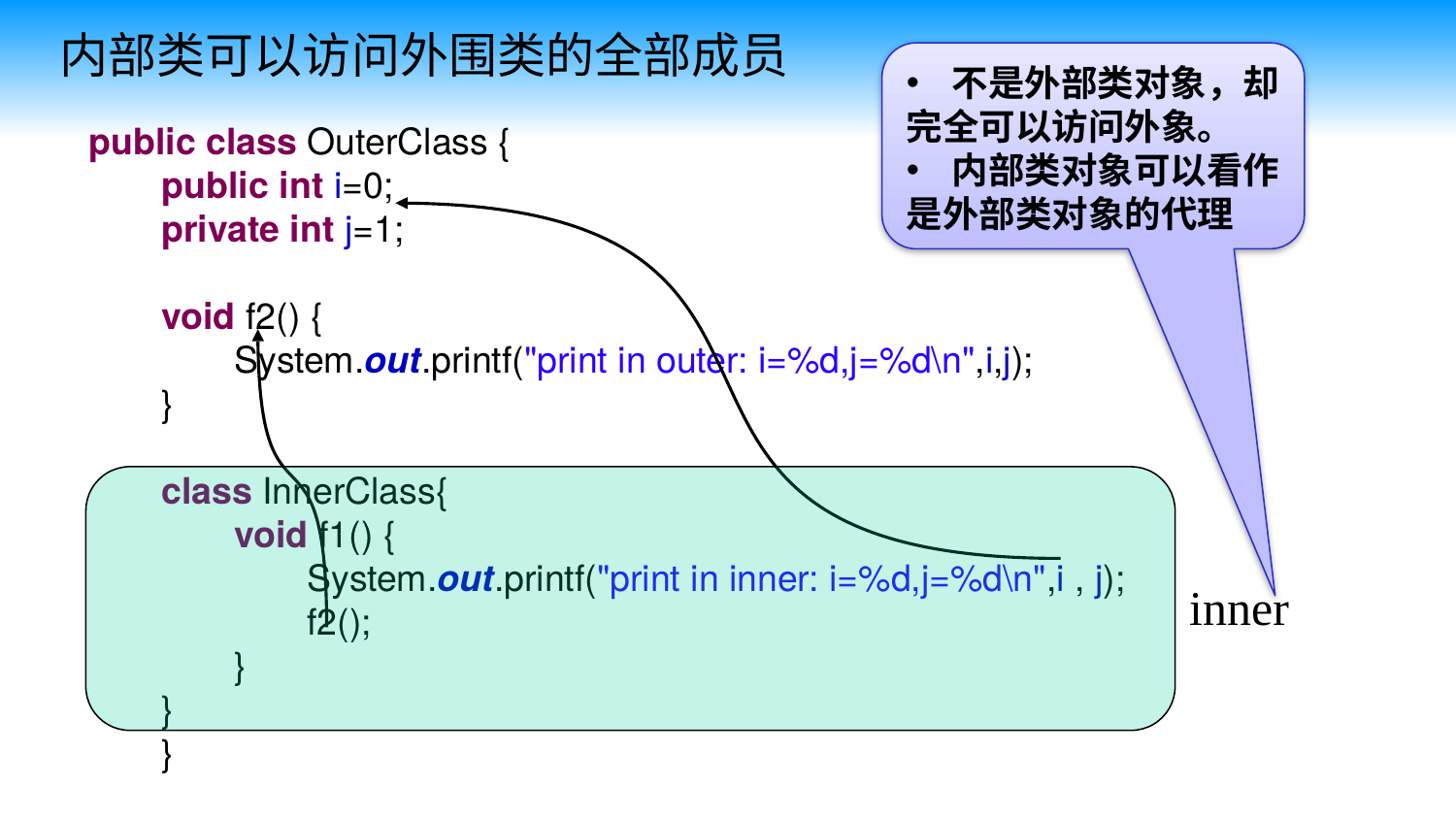

内部类可以访问外围类的全部成员
不是外部类对象，却
完全可以访问外象。
内部类对象可以看作
是外部类对象的代理
public class OuterClass {
public int i=0;
private int j=1;

void f2() {
System.out.printf("print in outer: i=%d,j=%d\n",i,j);
}

class InnerClass{
void f1() {
System.out.printf("print in inner: i=%d,j=%d\n",i , j);
f2();
}
}
}

inner